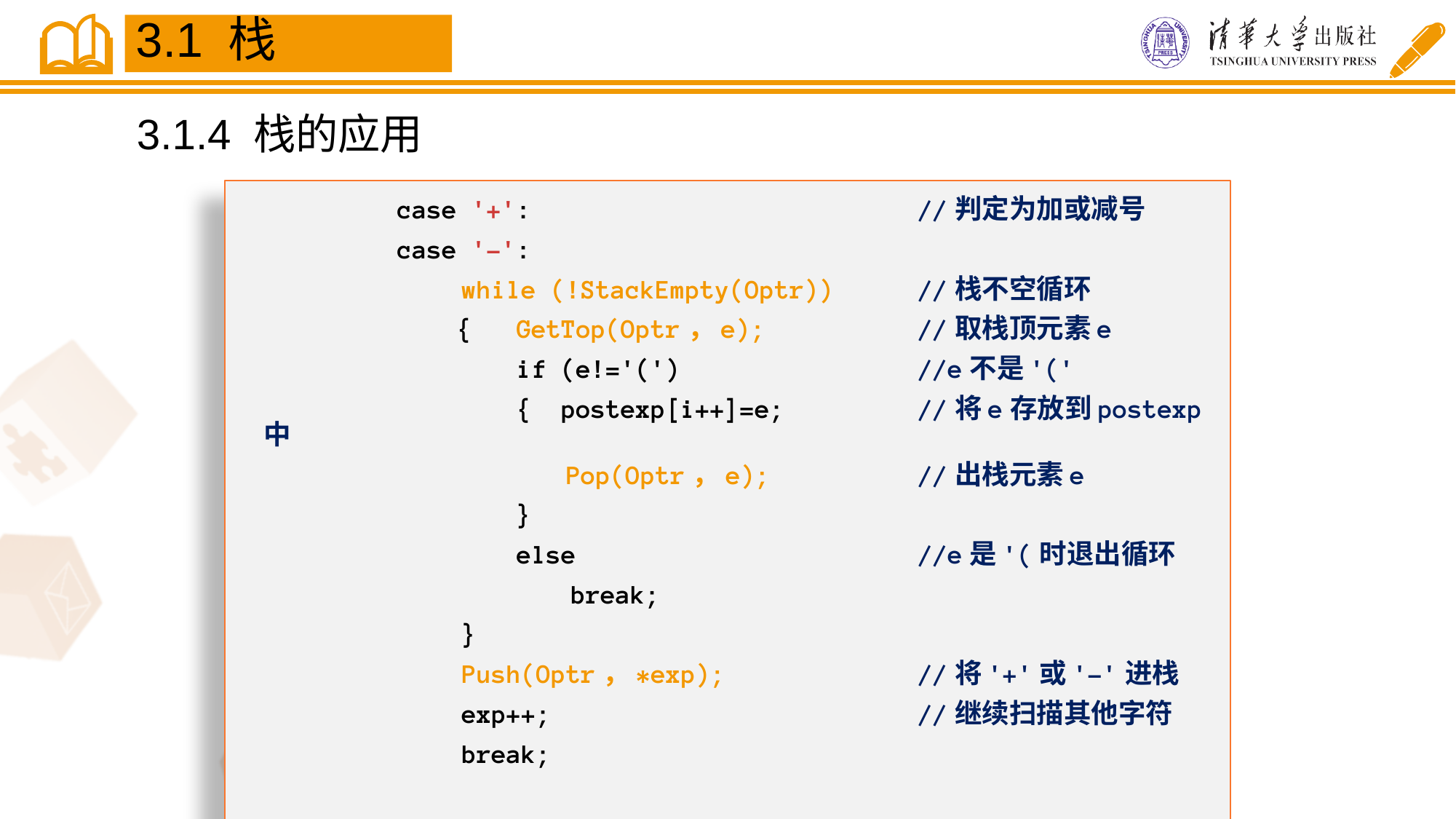

3.1 栈
3.1.4 栈的应用
         case '+':				//判定为加或减号
         case '-':
	      while (!StackEmpty(Optr))	//栈不空循环
             {   GetTop(Optr，e);		//取栈顶元素e
                 if (e!='(')			//e不是'('
                 {  postexp[i++]=e;		//将e存放到postexp中
	             Pop(Optr，e);		//出栈元素e
                 }
                 else				//e是'(时退出循环
		      break;
	      }
	      Push(Optr，*exp);		//将'+'或'-'进栈
	      exp++;				//继续扫描其他字符
	      break;